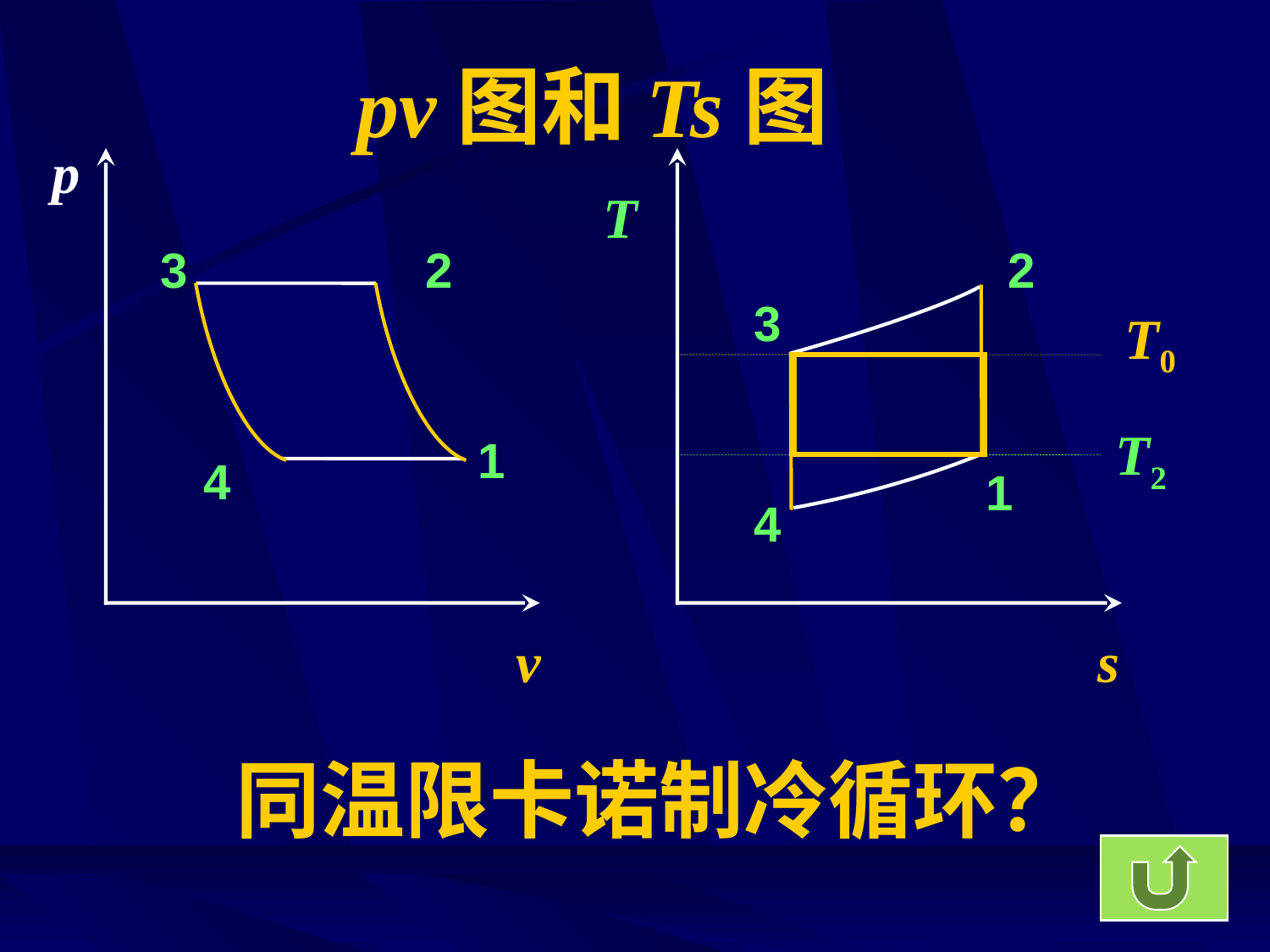

# pv图和Ts图
 p

T
3
2
2

3
T0

T2
1
4

1

4

v
s
同温限卡诺制冷循环？